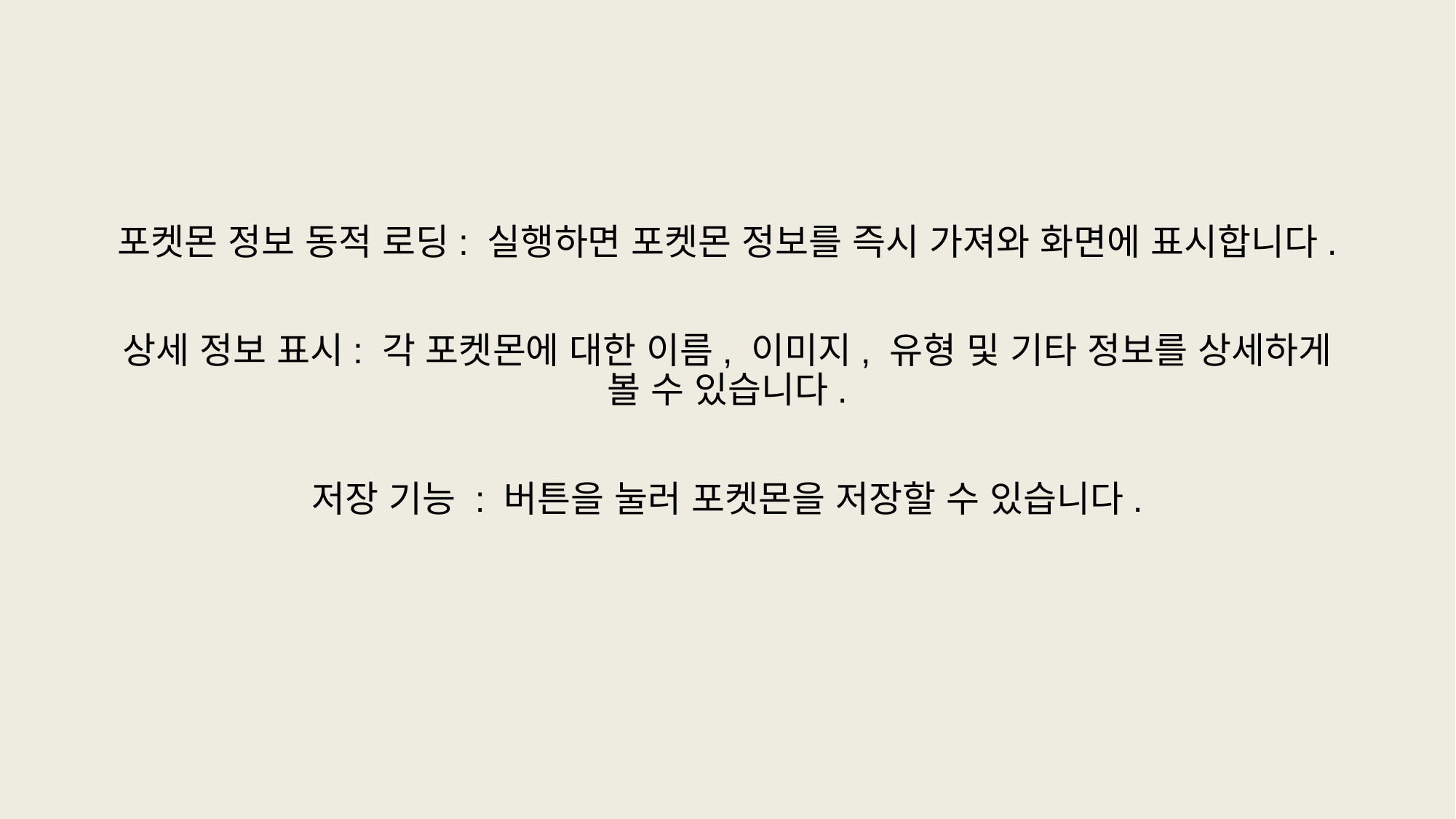

포켓몬 정보 동적 로딩: 실행하면 포켓몬 정보를 즉시 가져와 화면에 표시합니다.

상세 정보 표시: 각 포켓몬에 대한 이름, 이미지, 유형 및 기타 정보를 상세하게 볼 수 있습니다.

저장 기능 : 버튼을 눌러 포켓몬을 저장할 수 있습니다.